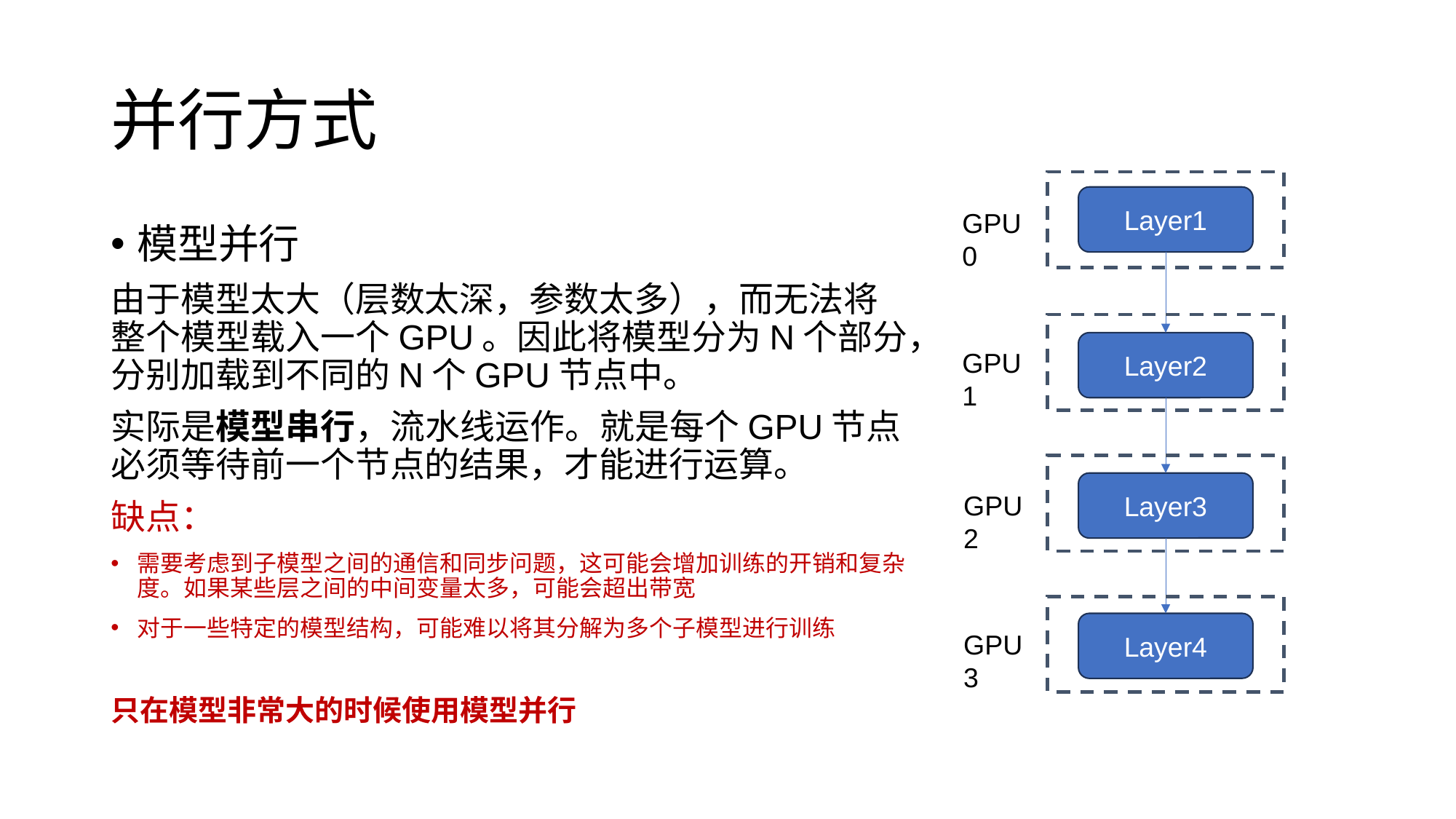

# 并行方式

Layer1
GPU0
模型并行
由于模型太大（层数太深，参数太多），而无法将整个模型载入一个GPU。因此将模型分为N个部分，分别加载到不同的N个GPU节点中。
实际是模型串行，流水线运作。就是每个GPU节点必须等待前一个节点的结果，才能进行运算。
缺点：
需要考虑到子模型之间的通信和同步问题，这可能会增加训练的开销和复杂度。如果某些层之间的中间变量太多，可能会超出带宽
对于一些特定的模型结构，可能难以将其分解为多个子模型进行训练

只在模型非常大的时候使用模型并行

Layer2
GPU1

Layer3
GPU2

Layer4
GPU3